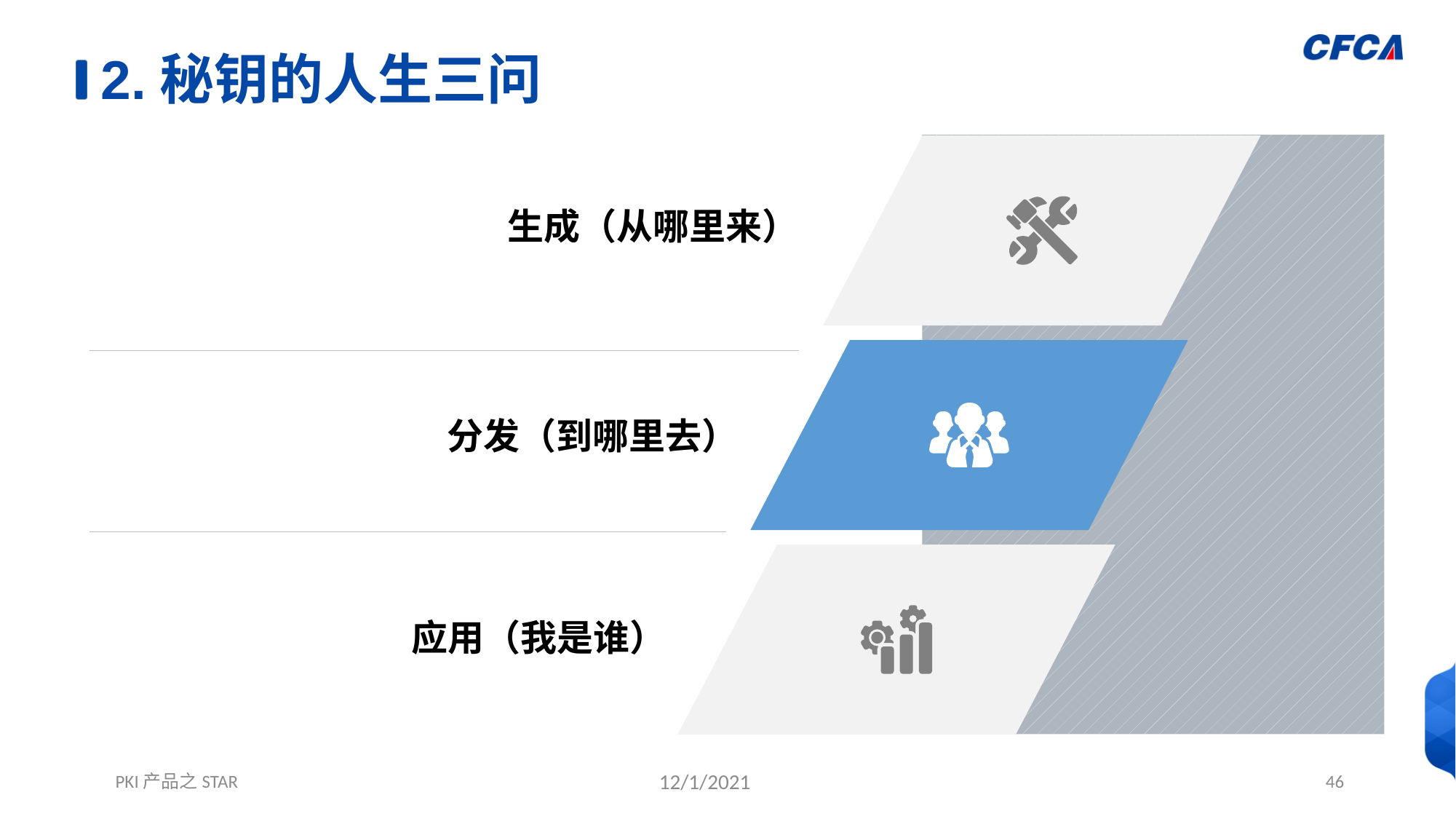

# 2.秘钥的人生三问

生成（从哪里来）

分发（到哪里去）

应用（我是谁）

PKI产品之STAR
12/1/2021
46